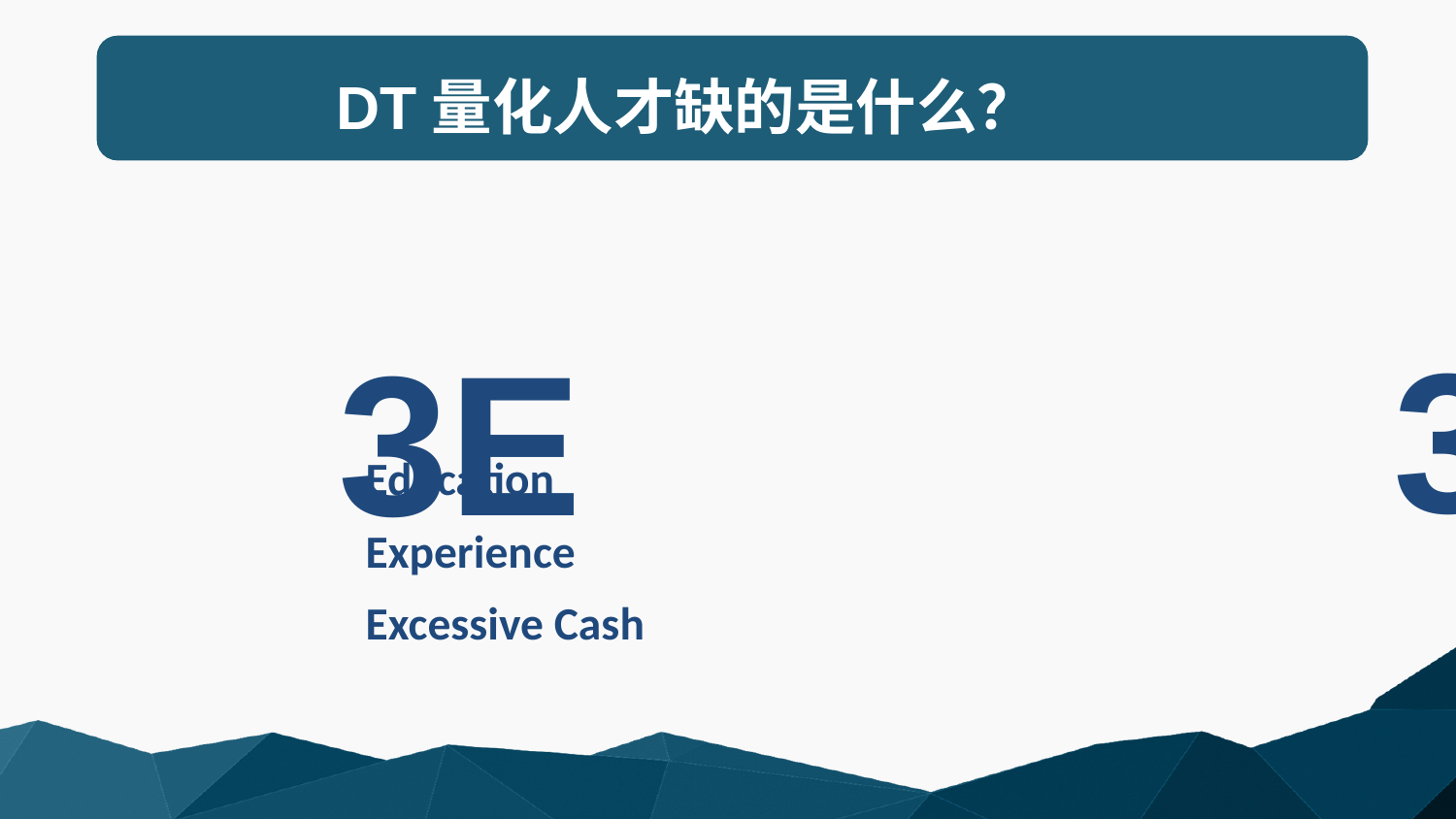

DT量化人才缺的是什么？
3C
3E
Education
Experience
Excessive Cash
Code
Copy
Colleague